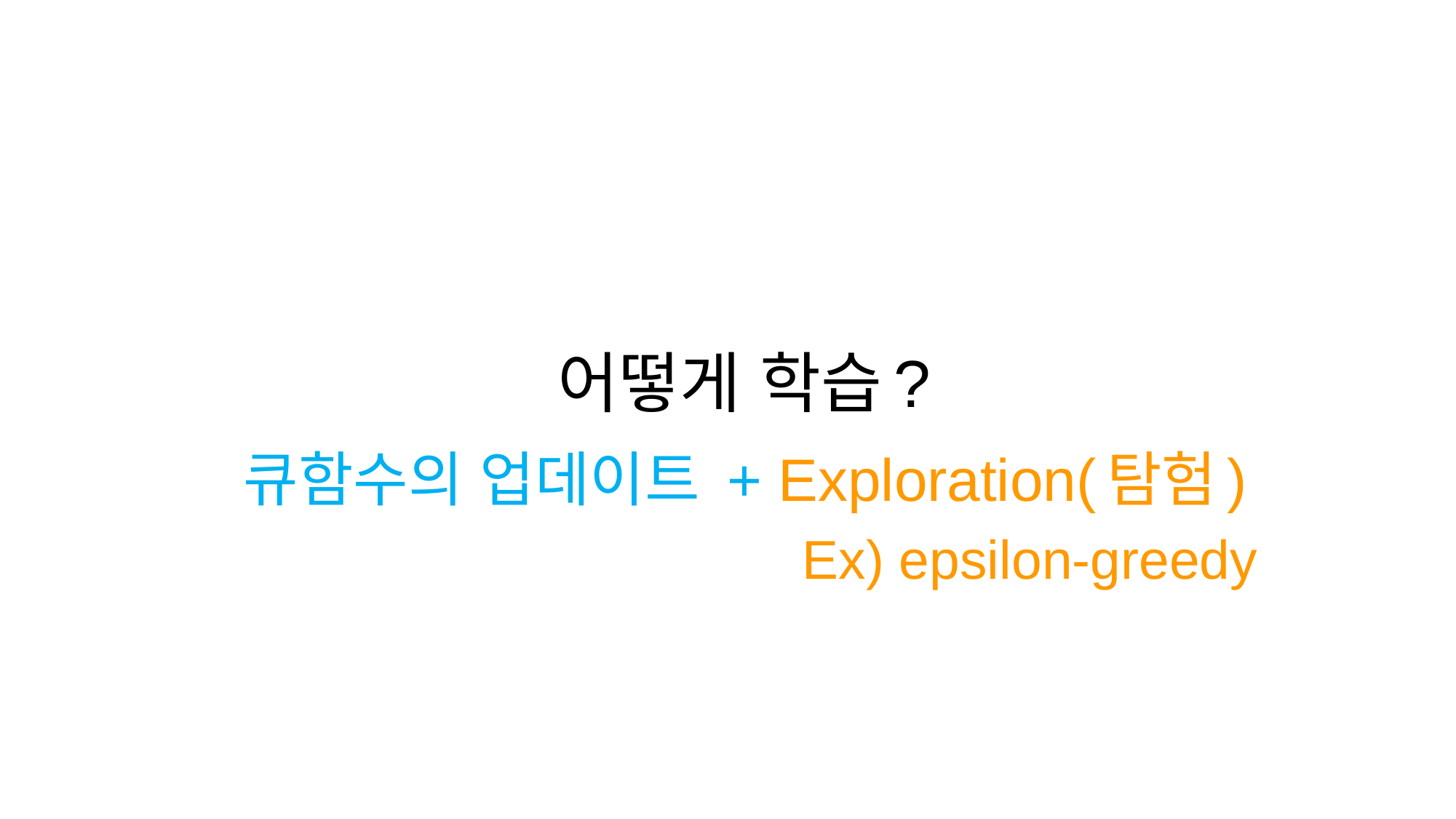

# 어떻게 학습? 큐함수의 업데이트 + Exploration(탐험)
Ex) epsilon-greedy